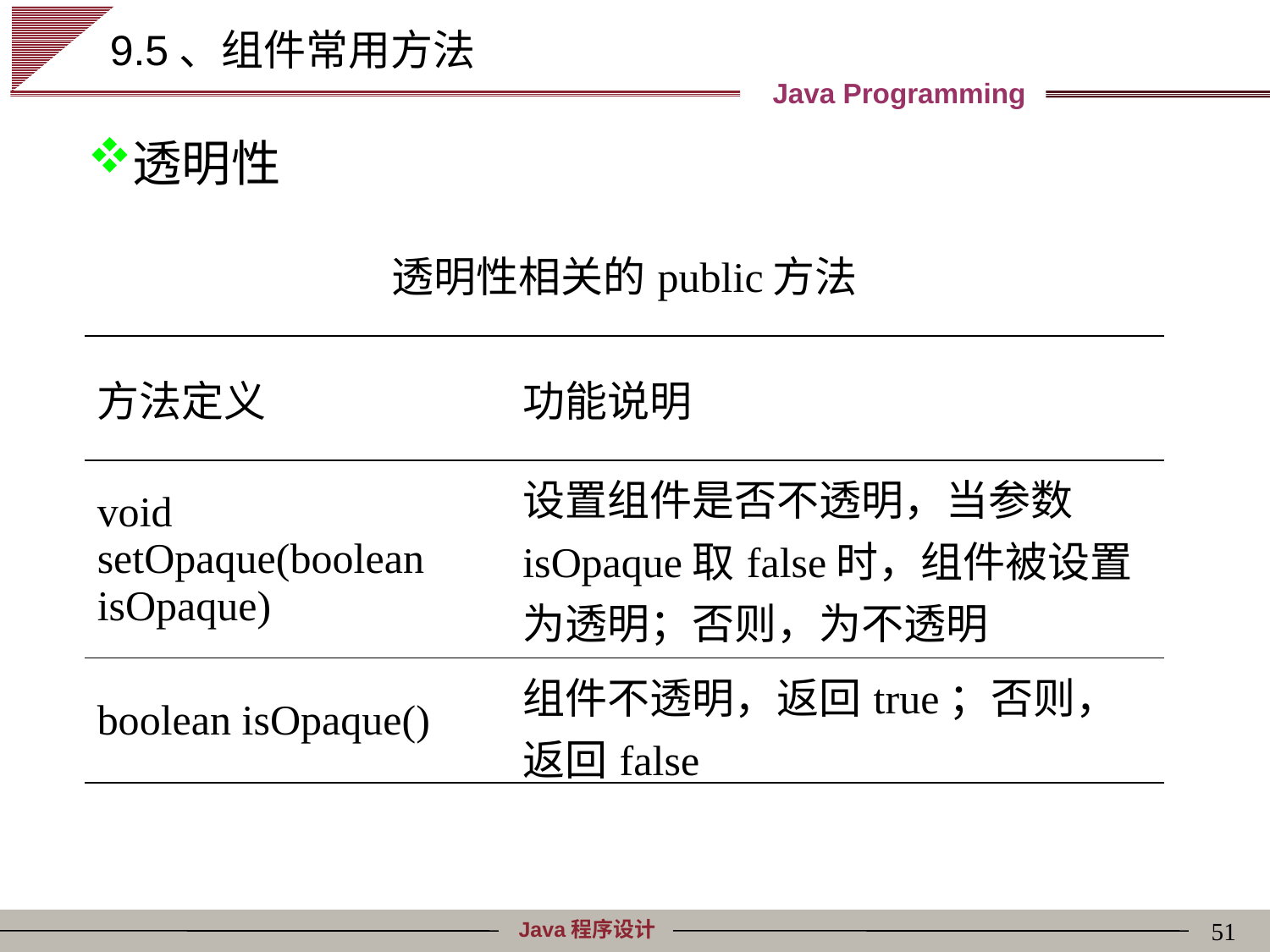

# 9.5、组件常用方法
透明性
| 透明性相关的public方法 |  |
| --- | --- |
| 方法定义 | 功能说明 |
| void setOpaque(boolean isOpaque) | 设置组件是否不透明，当参数isOpaque取false时，组件被设置为透明；否则，为不透明 |
| boolean isOpaque() | 组件不透明，返回true；否则，返回false |